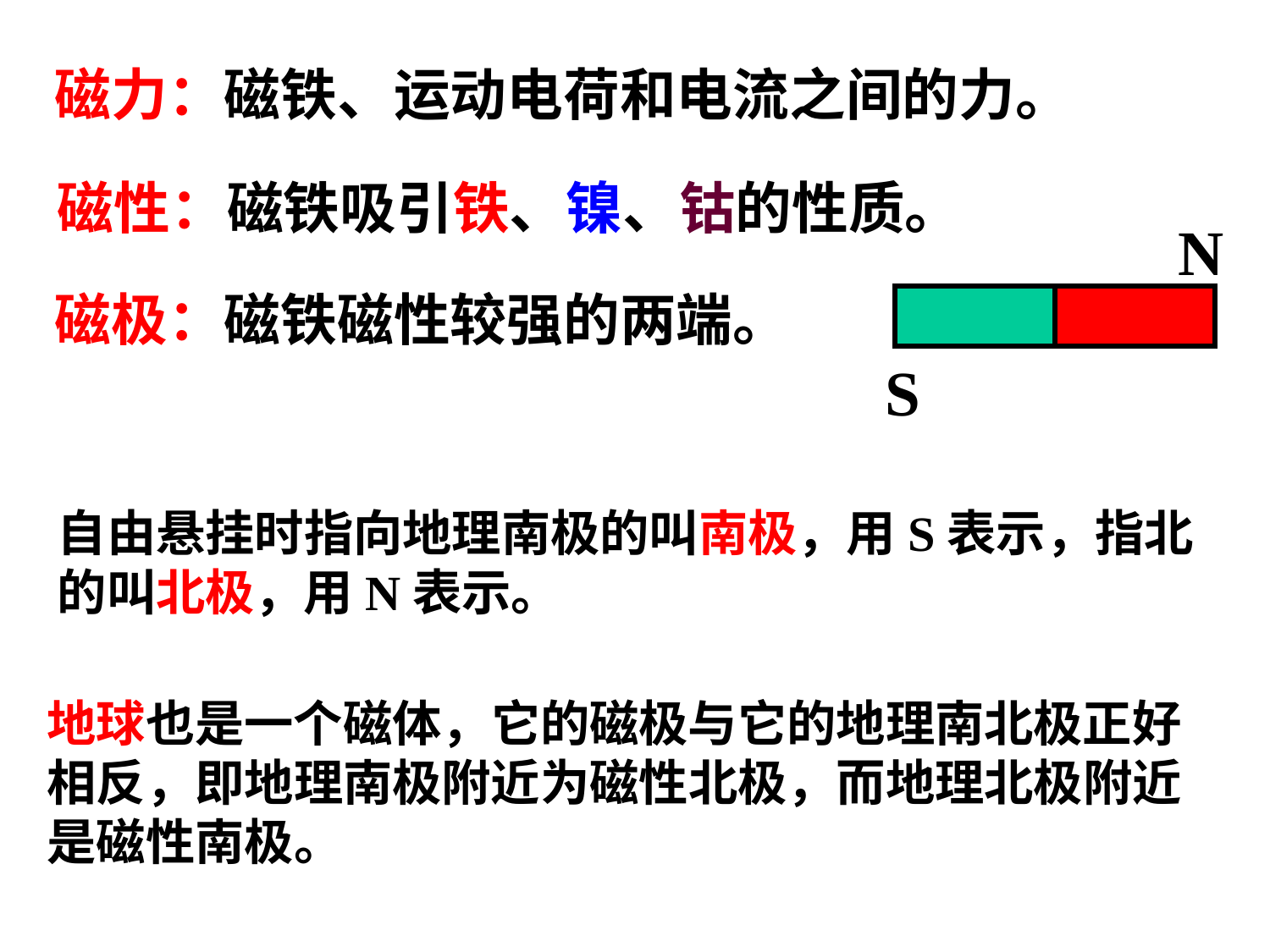

磁力：磁铁、运动电荷和电流之间的力。
磁性：磁铁吸引铁、镍、钴的性质。
N
磁极：磁铁磁性较强的两端。

S
自由悬挂时指向地理南极的叫南极，用S表示，指北的叫北极，用N表示。
地球也是一个磁体，它的磁极与它的地理南北极正好相反，即地理南极附近为磁性北极，而地理北极附近是磁性南极。